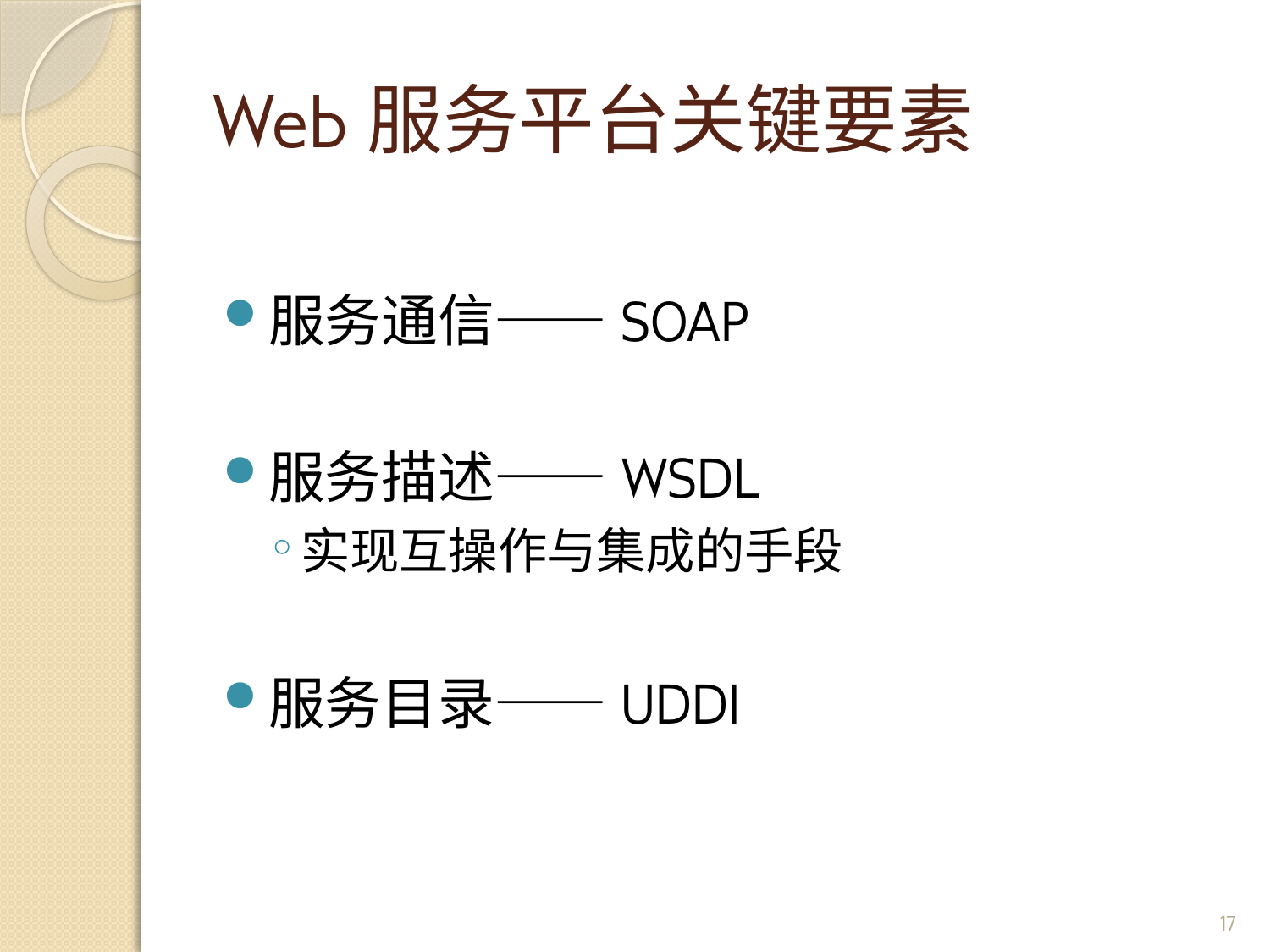

# Web服务平台关键要素

服务通信——SOAP

服务描述——WSDL
实现互操作与集成的手段

服务目录——UDDI

17